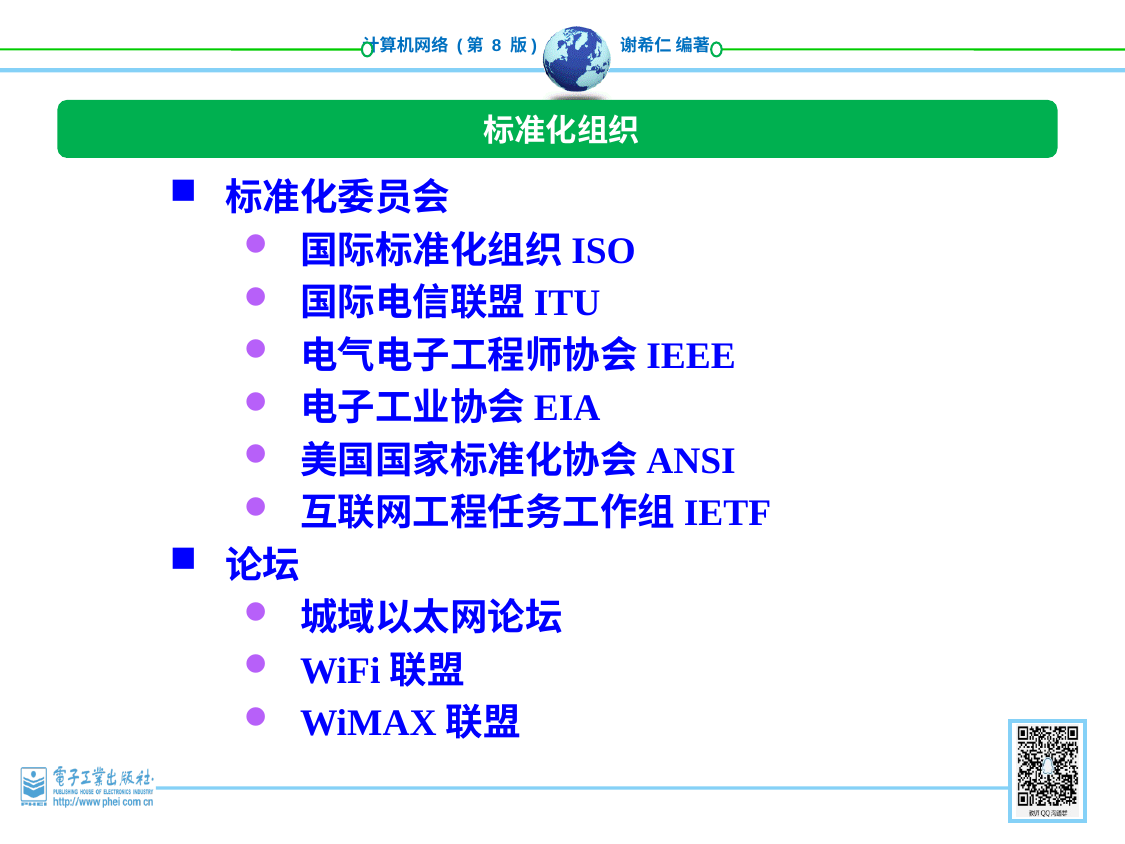

标准化组织
标准化委员会
国际标准化组织ISO
国际电信联盟ITU
电气电子工程师协会IEEE
电子工业协会EIA
美国国家标准化协会ANSI
互联网工程任务工作组IETF
论坛
城域以太网论坛
WiFi联盟
WiMAX联盟